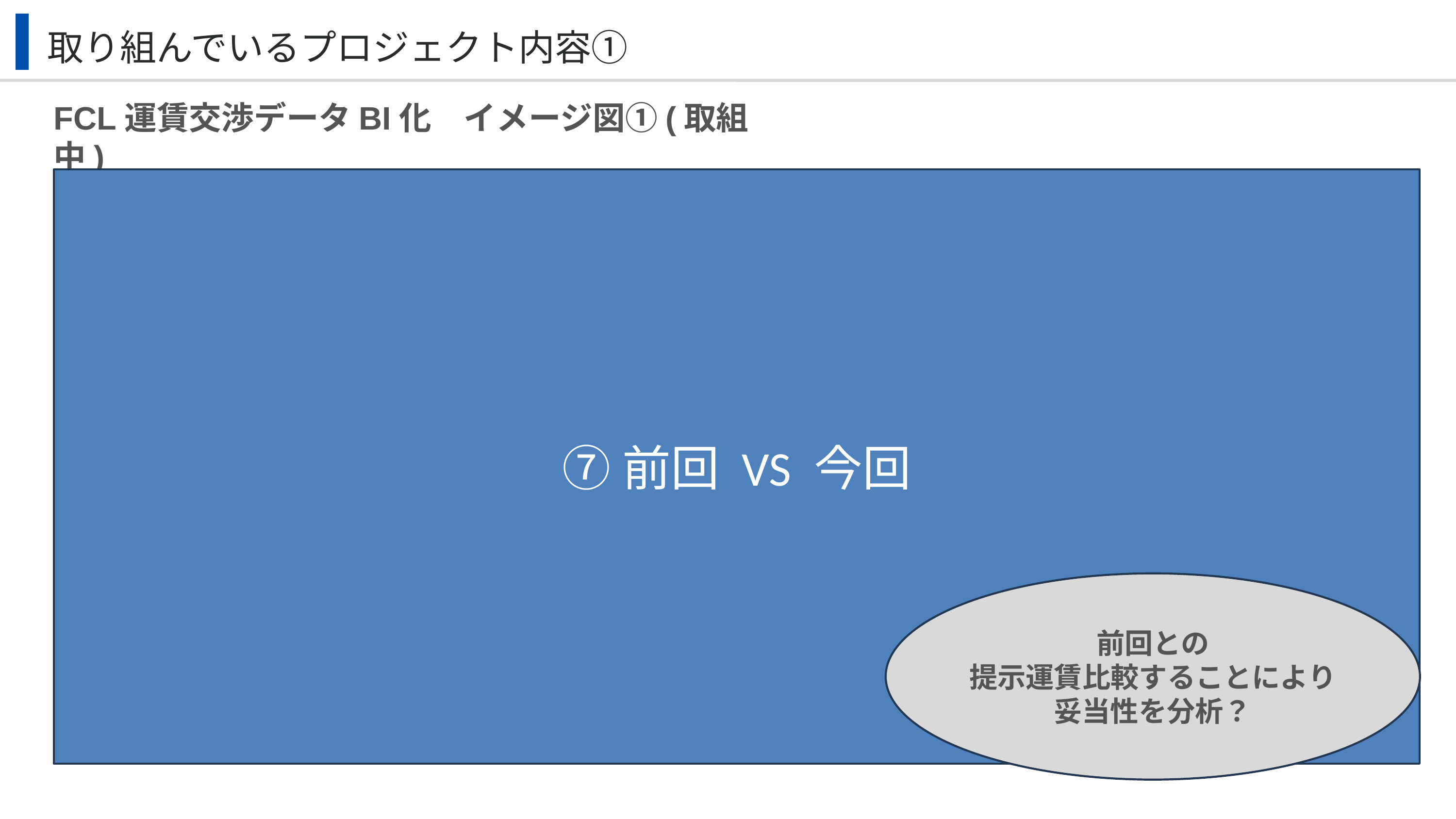

取り組んでいるプロジェクト内容①

FCL運賃交渉データBI化　イメージ図①(取組中)
⑦前回 VS 今回
前回との
提示運賃比較することにより
妥当性を分析？